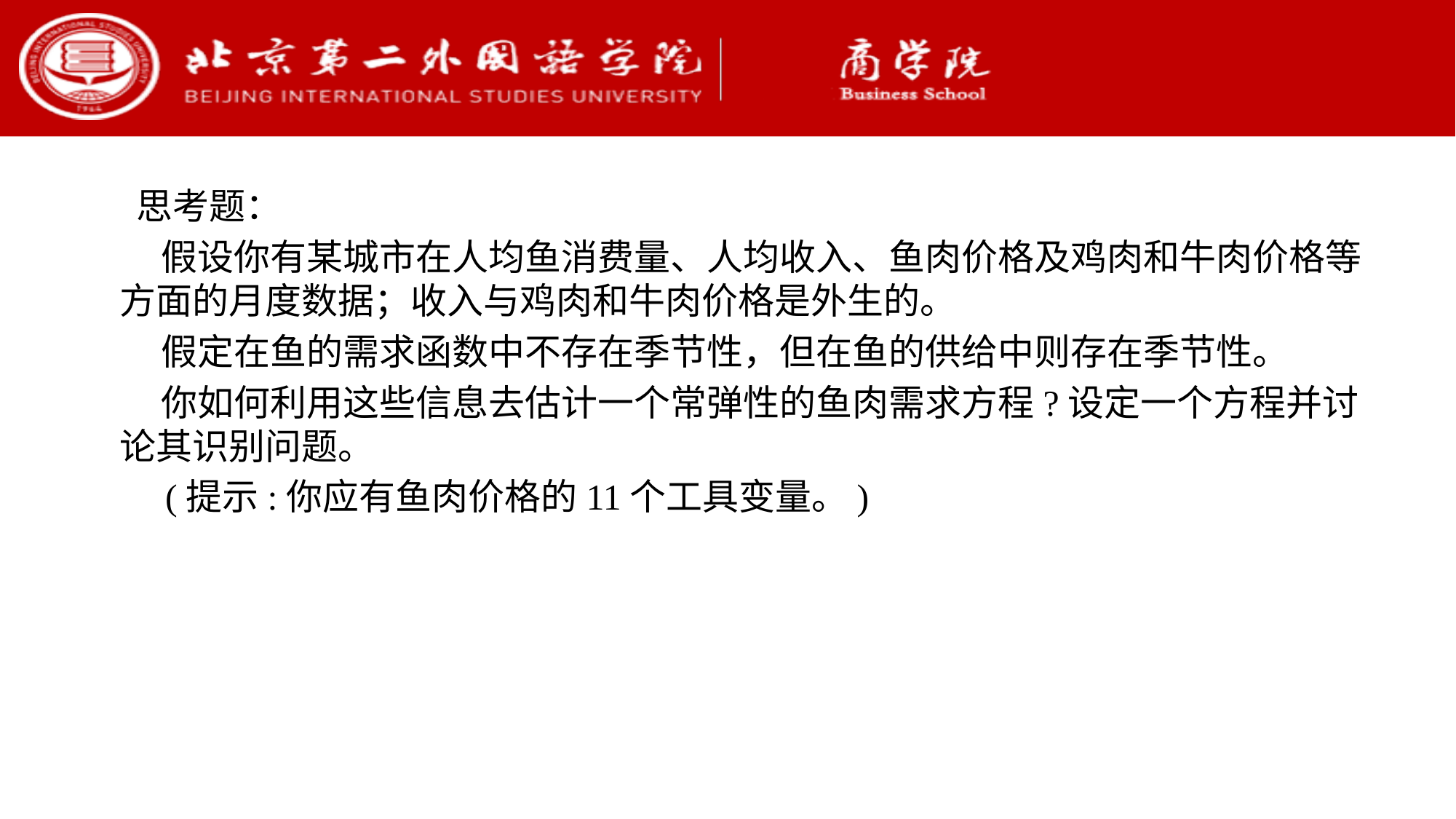

思考题：
    假设你有某城市在人均鱼消费量、人均收入、鱼肉价格及鸡肉和牛肉价格等方面的月度数据；收入与鸡肉和牛肉价格是外生的。
    假定在鱼的需求函数中不存在季节性，但在鱼的供给中则存在季节性。
    你如何利用这些信息去估计一个常弹性的鱼肉需求方程?设定一个方程并讨论其识别问题。
     (提示:你应有鱼肉价格的11个工具变量。)